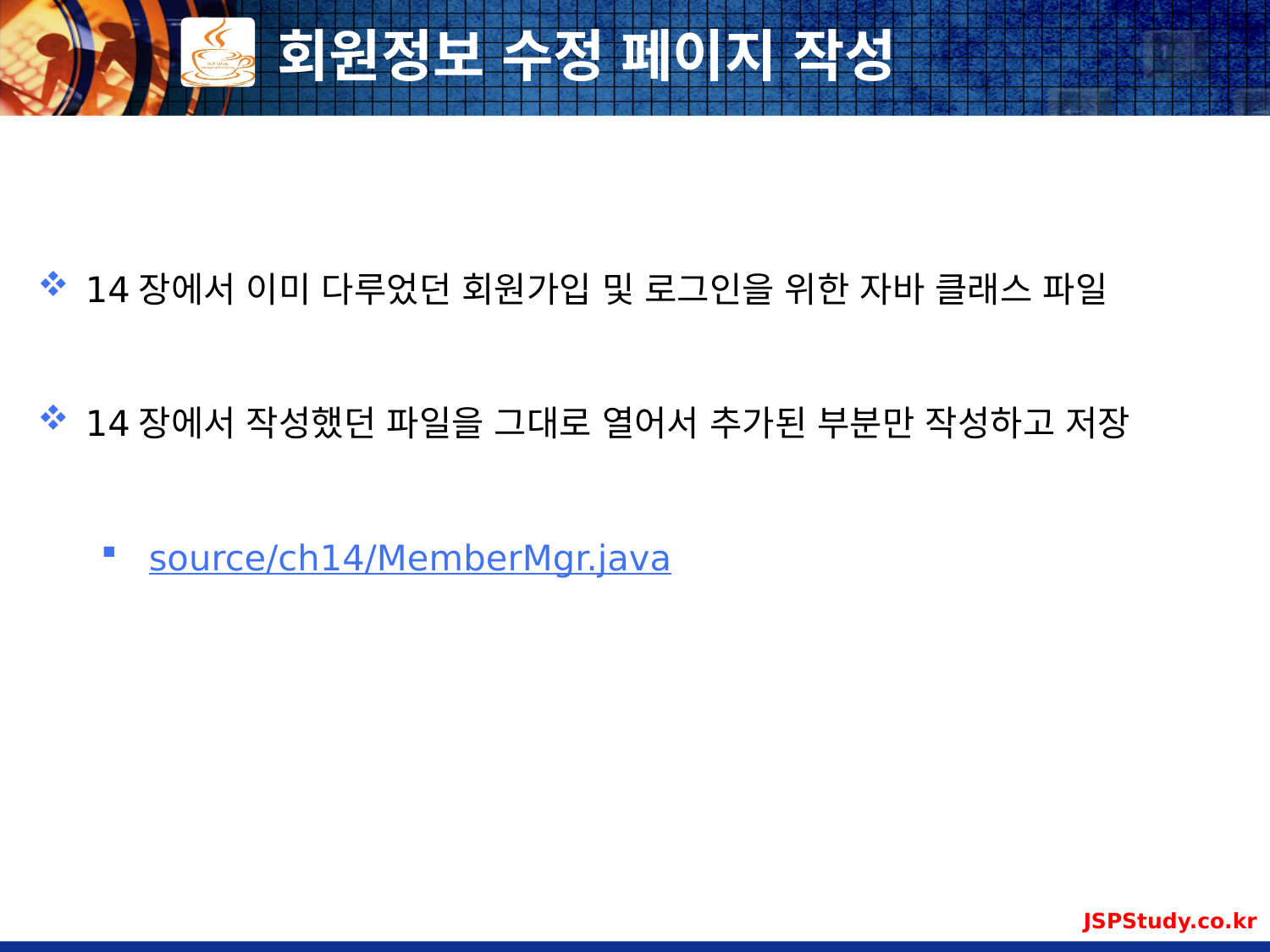

# 회원정보 수정 페이지 작성
14장에서 이미 다루었던 회원가입 및 로그인을 위한 자바 클래스 파일
14장에서 작성했던 파일을 그대로 열어서 추가된 부분만 작성하고 저장
source/ch14/MemberMgr.java
JSPStudy.co.kr